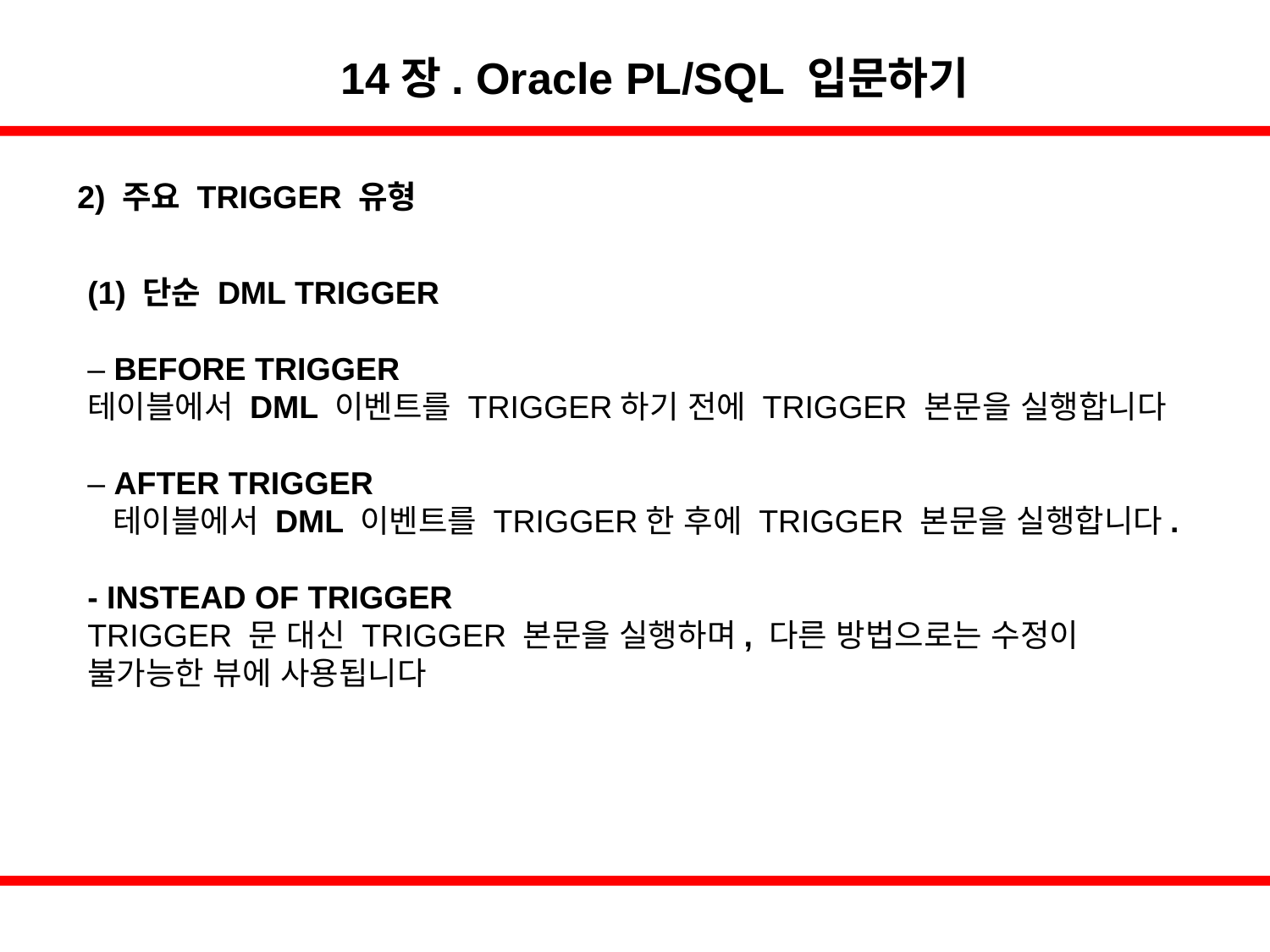

14장. Oracle PL/SQL 입문하기

2) 주요 TRIGGER 유형
(1) 단순 DML TRIGGER

– BEFORE TRIGGER
테이블에서 DML 이벤트를 TRIGGER하기 전에 TRIGGER 본문을 실행합니다

– AFTER TRIGGER
  테이블에서 DML 이벤트를 TRIGGER한 후에 TRIGGER 본문을 실행합니다.

- INSTEAD OF TRIGGER
TRIGGER 문 대신 TRIGGER 본문을 실행하며, 다른 방법으로는 수정이 불가능한 뷰에 사용됩니다